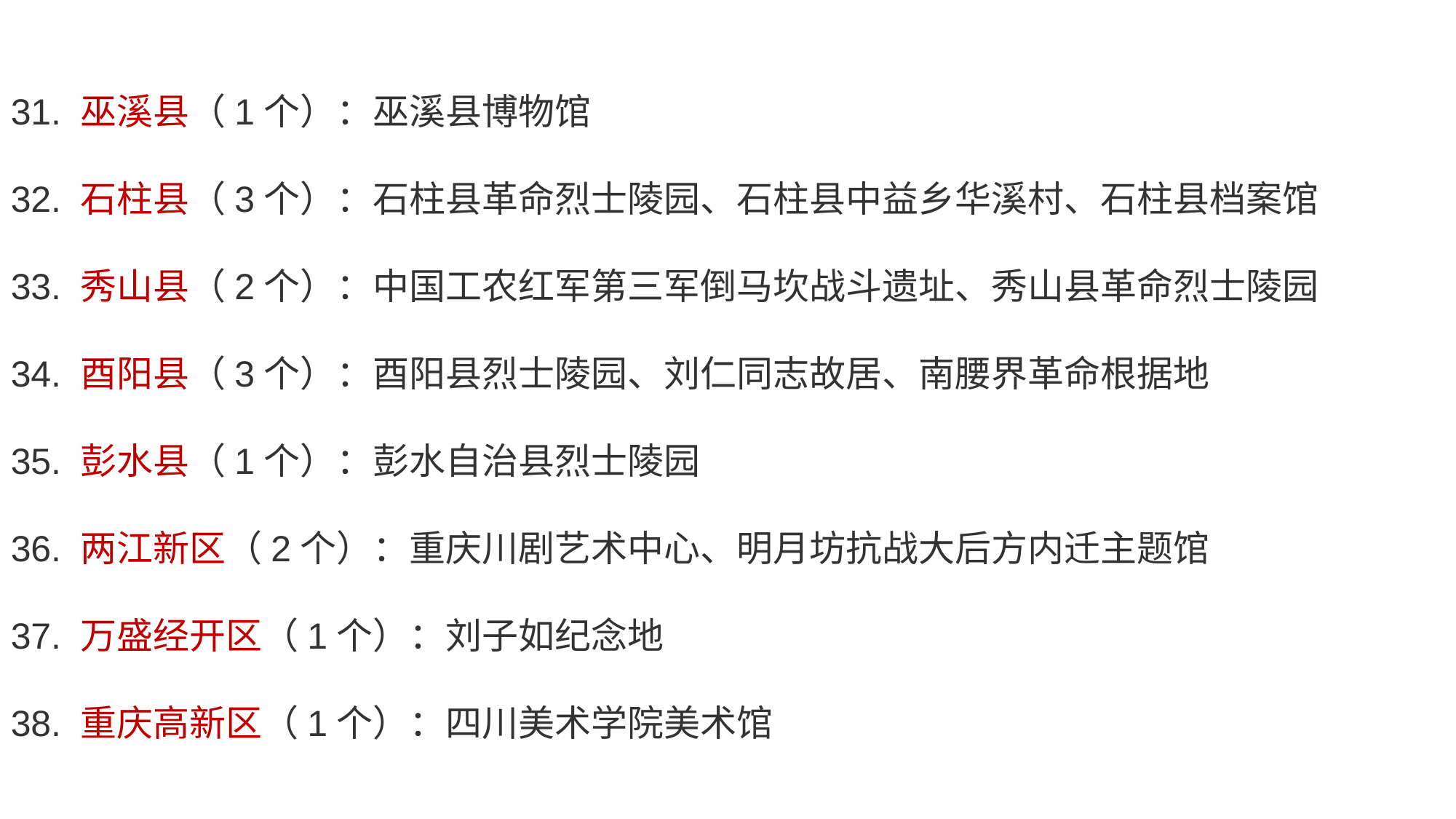

31. 巫溪县（1个）：巫溪县博物馆

32. 石柱县（3个）：石柱县革命烈士陵园、石柱县中益乡华溪村、石柱县档案馆

33. 秀山县（2个）：中国工农红军第三军倒马坎战斗遗址、秀山县革命烈士陵园

34. 酉阳县（3个）：酉阳县烈士陵园、刘仁同志故居、南腰界革命根据地

35. 彭水县（1个）：彭水自治县烈士陵园

36. 两江新区（2个）：重庆川剧艺术中心、明月坊抗战大后方内迁主题馆

37. 万盛经开区（1个）：刘子如纪念地

38. 重庆高新区（1个）：四川美术学院美术馆